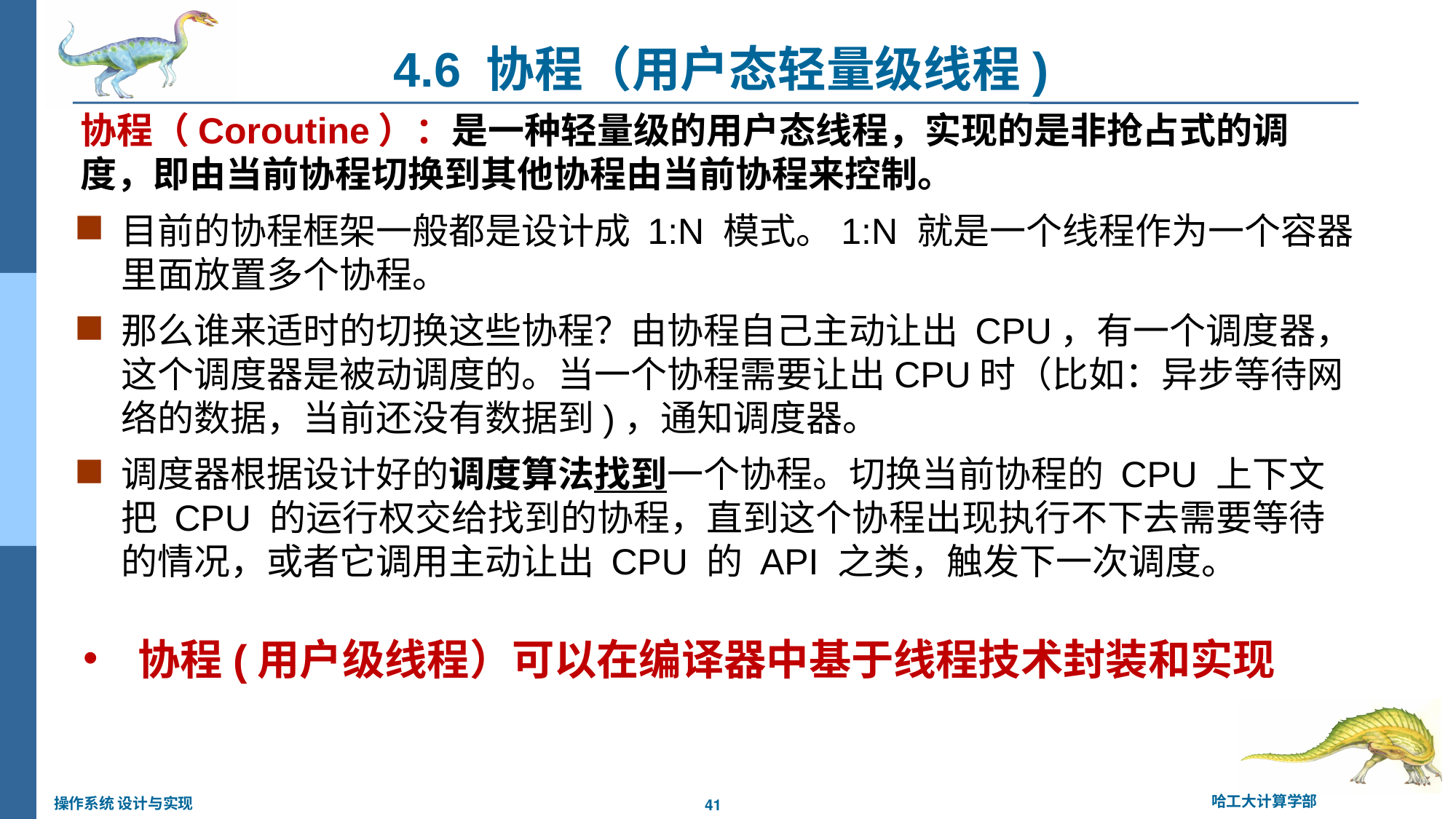

# 4.6 协程（用户态轻量级线程)
协程（Coroutine）：是一种轻量级的用户态线程，实现的是非抢占式的调度，即由当前协程切换到其他协程由当前协程来控制。
目前的协程框架一般都是设计成 1:N 模式。1:N 就是一个线程作为一个容器里面放置多个协程。
那么谁来适时的切换这些协程？由协程自己主动让出 CPU，有一个调度器，这个调度器是被动调度的。当一个协程需要让出CPU时（比如：异步等待网络的数据，当前还没有数据到)，通知调度器。
调度器根据设计好的调度算法找到一个协程。切换当前协程的 CPU 上下文把 CPU 的运行权交给找到的协程，直到这个协程出现执行不下去需要等待的情况，或者它调用主动让出 CPU 的 API 之类，触发下一次调度。
协程(用户级线程）可以在编译器中基于线程技术封装和实现